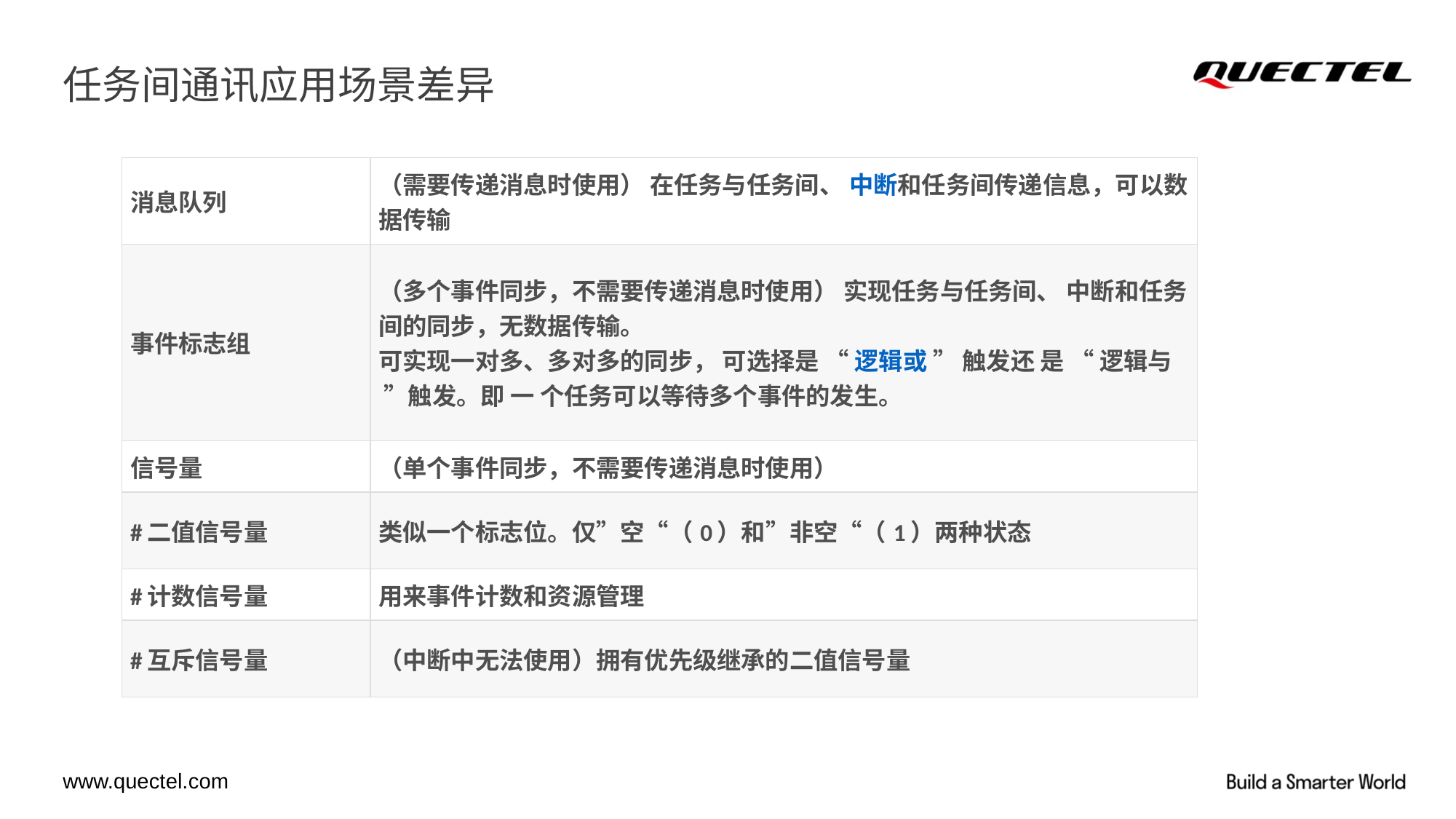

# 任务间通讯应用场景差异
| 消息队列 | （需要传递消息时使用） 在任务与任务间、 中断和任务间传递信息，可以数据传输 |
| --- | --- |
| 事件标志组 | （多个事件同步，不需要传递消息时使用） 实现任务与任务间、 中断和任务间的同步，无数据传输。 可实现一对多、多对多的同步， 可选择是 “ 逻辑或 ” 触发还 是 “ 逻辑与 ”触发。即 一 个任务可以等待多个事件的发生。 |
| 信号量 | （单个事件同步，不需要传递消息时使用） |
| #二值信号量 | 类似一个标志位。仅”空“（0）和”非空“（1）两种状态 |
| #计数信号量 | 用来事件计数和资源管理 |
| #互斥信号量 | （中断中无法使用）拥有优先级继承的二值信号量 |